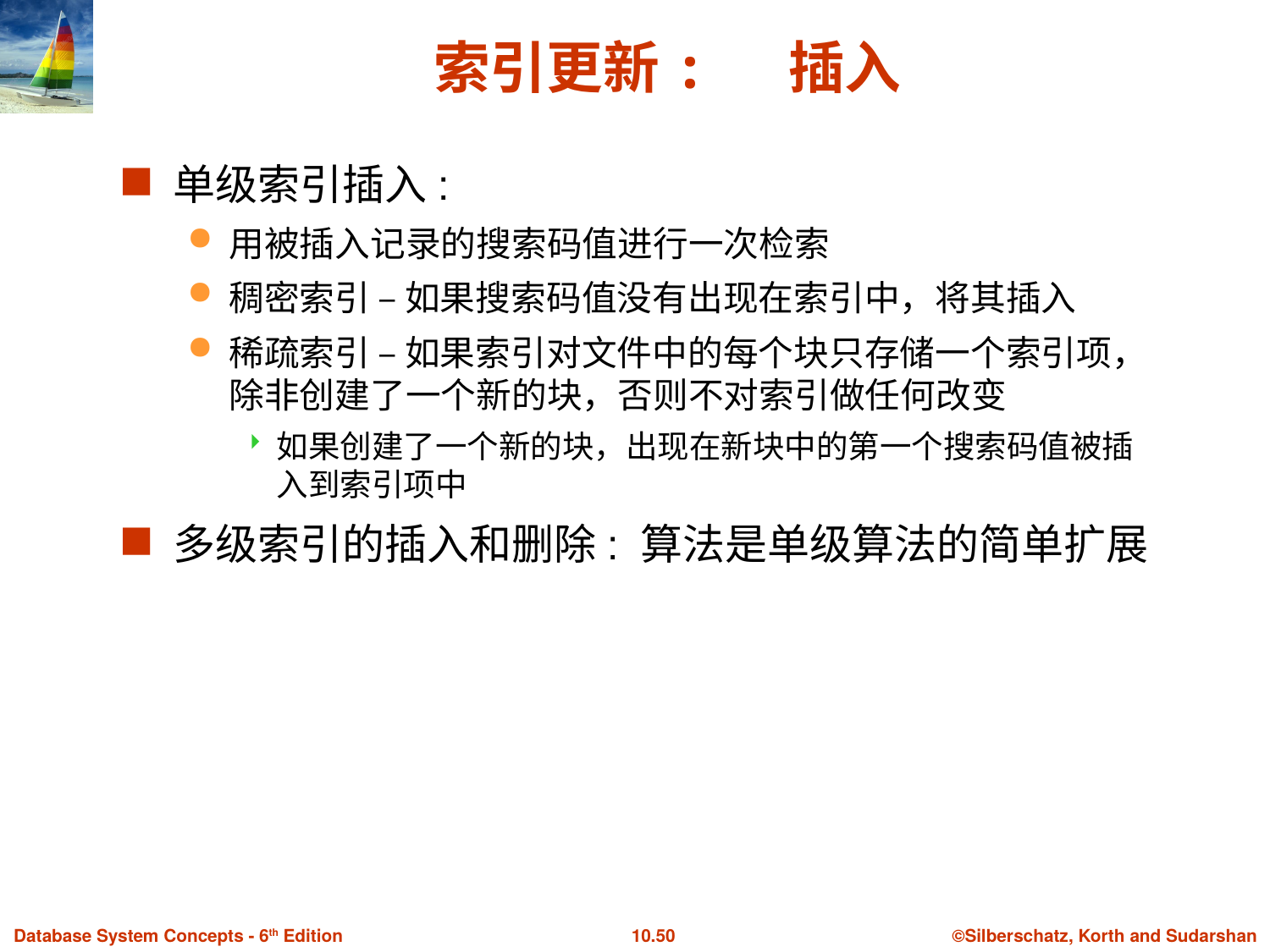

# 索引更新:  插入
单级索引插入:
用被插入记录的搜索码值进行一次检索
稠密索引 – 如果搜索码值没有出现在索引中，将其插入
稀疏索引 – 如果索引对文件中的每个块只存储一个索引项，除非创建了一个新的块，否则不对索引做任何改变
如果创建了一个新的块，出现在新块中的第一个搜索码值被插入到索引项中
多级索引的插入和删除: 算法是单级算法的简单扩展